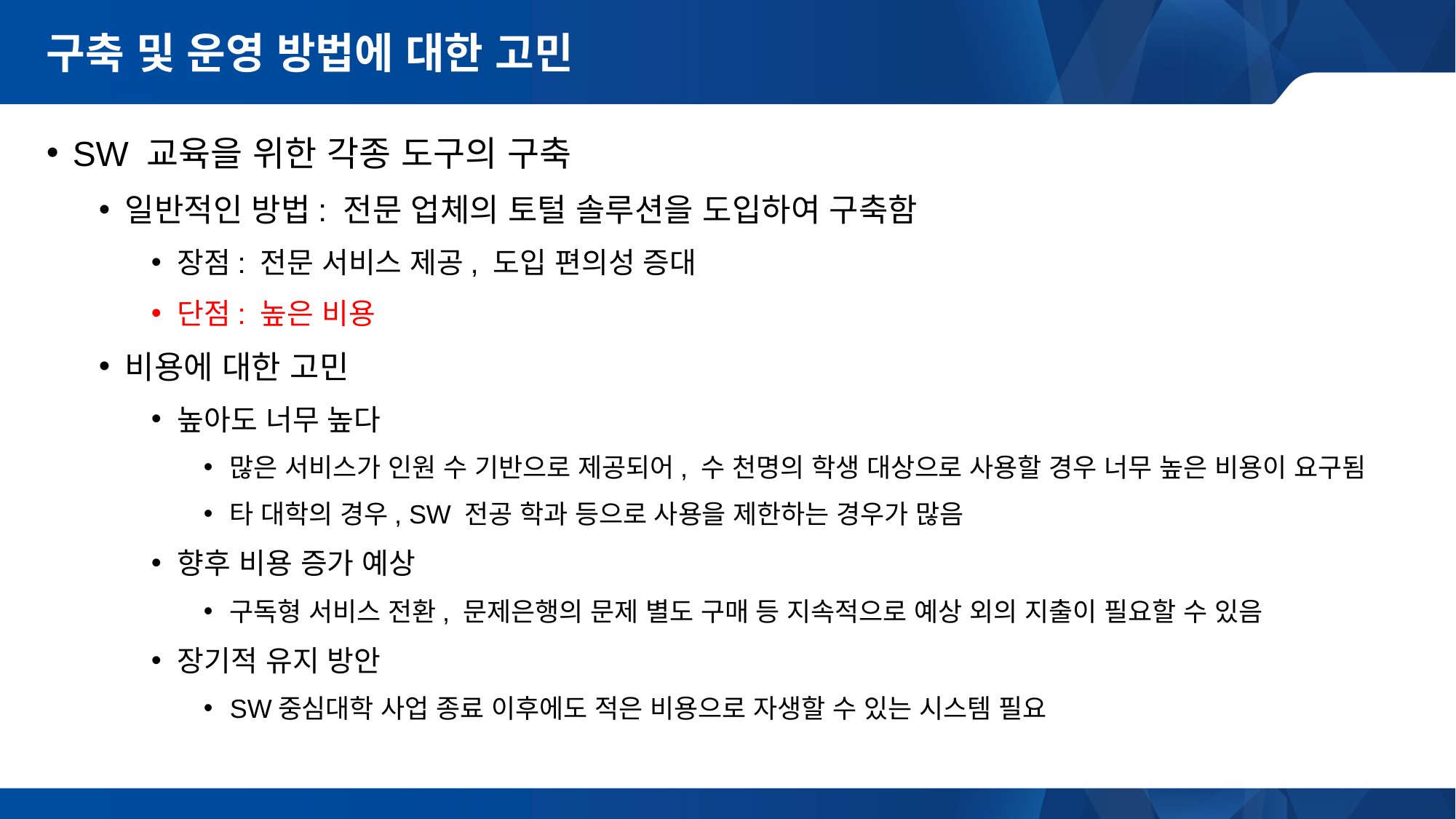

# 구축 및 운영 방법에 대한 고민
SW 교육을 위한 각종 도구의 구축
일반적인 방법: 전문 업체의 토털 솔루션을 도입하여 구축함
장점: 전문 서비스 제공, 도입 편의성 증대
단점: 높은 비용
비용에 대한 고민
높아도 너무 높다
많은 서비스가 인원 수 기반으로 제공되어, 수 천명의 학생 대상으로 사용할 경우 너무 높은 비용이 요구됨
타 대학의 경우, SW 전공 학과 등으로 사용을 제한하는 경우가 많음
향후 비용 증가 예상
구독형 서비스 전환, 문제은행의 문제 별도 구매 등 지속적으로 예상 외의 지출이 필요할 수 있음
장기적 유지 방안
SW중심대학 사업 종료 이후에도 적은 비용으로 자생할 수 있는 시스템 필요